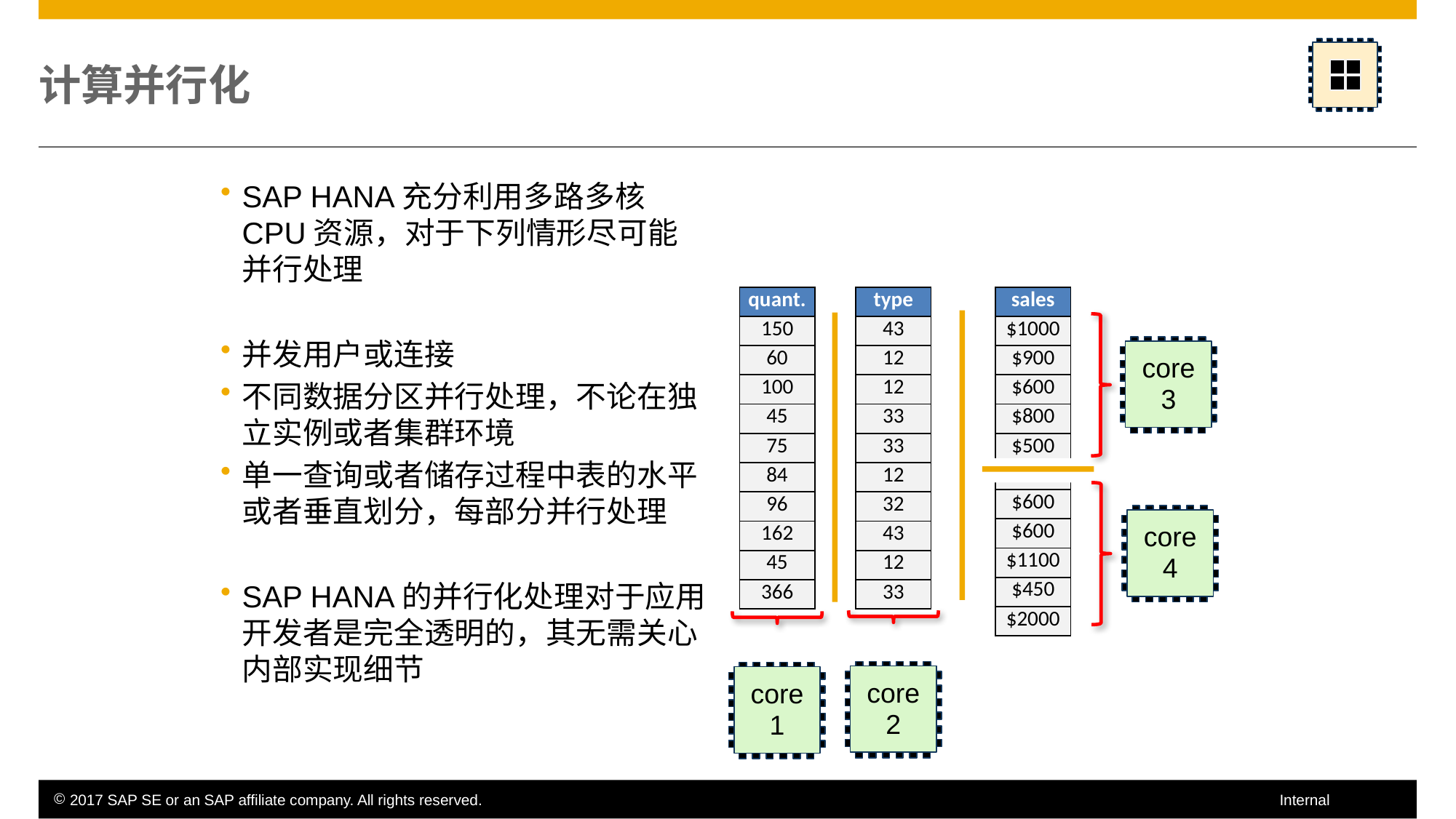

# 计算并行化

SAP HANA充分利用多路多核CPU资源，对于下列情形尽可能并行处理

并发用户或连接
不同数据分区并行处理，不论在独立实例或者集群环境
单一查询或者储存过程中表的水平或者垂直划分，每部分并行处理

SAP HANA的并行化处理对于应用开发者是完全透明的，其无需关心内部实现细节
| quant. |
| --- |
| 150 |
| 60 |
| 100 |
| 45 |
| 75 |
| 84 |
| 96 |
| 162 |
| 45 |
| 366 |
| type |
| --- |
| 43 |
| 12 |
| 12 |
| 33 |
| 33 |
| 12 |
| 32 |
| 43 |
| 12 |
| 33 |
| sales |
| --- |
| $1000 |
| $900 |
| $600 |
| $800 |
| $500 |
| $750 |
| $600 |
| $600 |
| $1100 |
| $450 |
| $2000 |

core3

core4

core2

core1